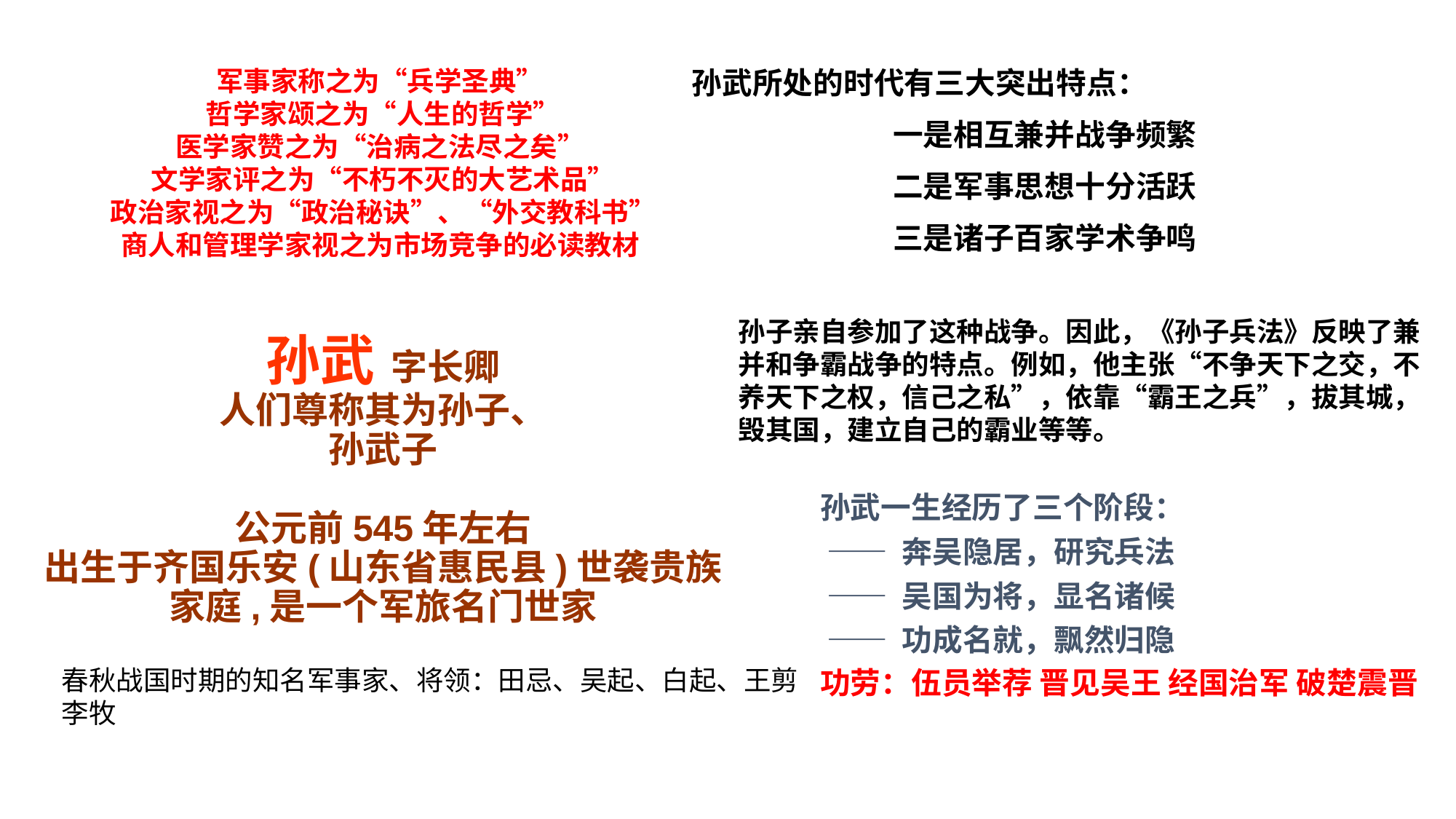

军事家称之为“兵学圣典”
哲学家颂之为“人生的哲学”
医学家赞之为“治病之法尽之矣”
文学家评之为“不朽不灭的大艺术品”
政治家视之为“政治秘诀”、“外交教科书”
商人和管理学家视之为市场竞争的必读教材
孙武所处的时代有三大突出特点：
一是相互兼并战争频繁
二是军事思想十分活跃
三是诸子百家学术争鸣
孙子亲自参加了这种战争。因此，《孙子兵法》反映了兼并和争霸战争的特点。例如，他主张“不争天下之交，不养天下之权，信己之私”，依靠“霸王之兵”，拔其城，毁其国，建立自己的霸业等等。
孙武  字长卿
人们尊称其为孙子、
孙武子

公元前545年左右
出生于齐国乐安(山东省惠民县)世袭贵族家庭,是一个军旅名门世家

孙武一生经历了三个阶段：
 —— 奔吴隐居，研究兵法
 —— 吴国为将，显名诸候
 —— 功成名就，飘然归隐
功劳：伍员举荐 晋见吴王 经国治军 破楚震晋
春秋战国时期的知名军事家、将领：田忌、吴起、白起、王剪
李牧